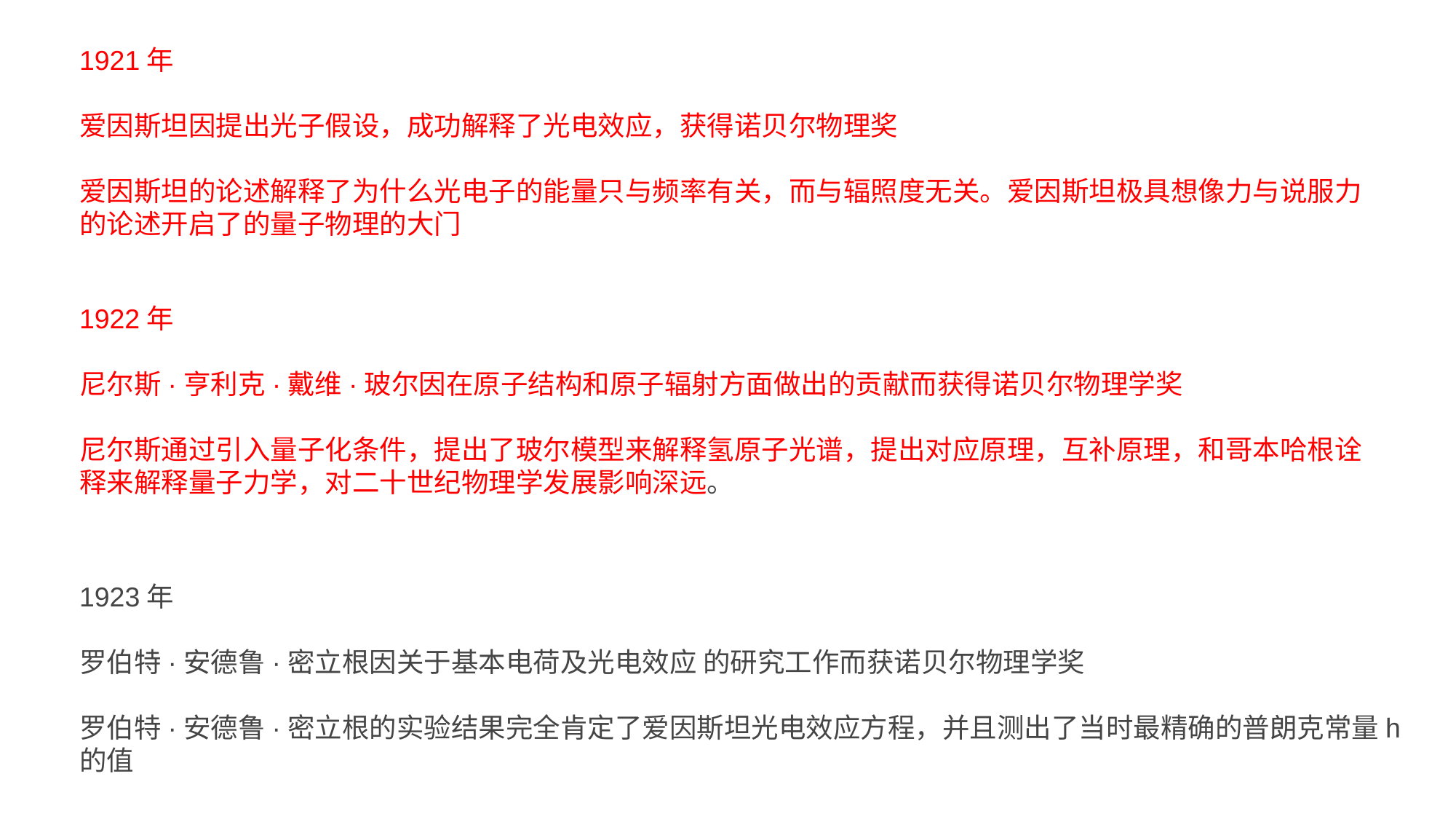

1921年
爱因斯坦因提出光子假设，成功解释了光电效应，获得诺贝尔物理奖
爱因斯坦的论述解释了为什么光电子的能量只与频率有关，而与辐照度无关。爱因斯坦极具想像力与说服力的论述开启了的量子物理的大门
1922年
尼尔斯·亨利克·戴维·玻尔因在原子结构和原子辐射方面做出的贡献而获得诺贝尔物理学奖
尼尔斯通过引入量子化条件，提出了玻尔模型来解释氢原子光谱，提出对应原理，互补原理，和哥本哈根诠释来解释量子力学，对二十世纪物理学发展影响深远。
1923年
罗伯特·安德鲁·密立根因关于基本电荷及光电效应 的研究工作而获诺贝尔物理学奖
罗伯特·安德鲁·密立根的实验结果完全肯定了爱因斯坦光电效应方程，并且测出了当时最精确的普朗克常量h的值